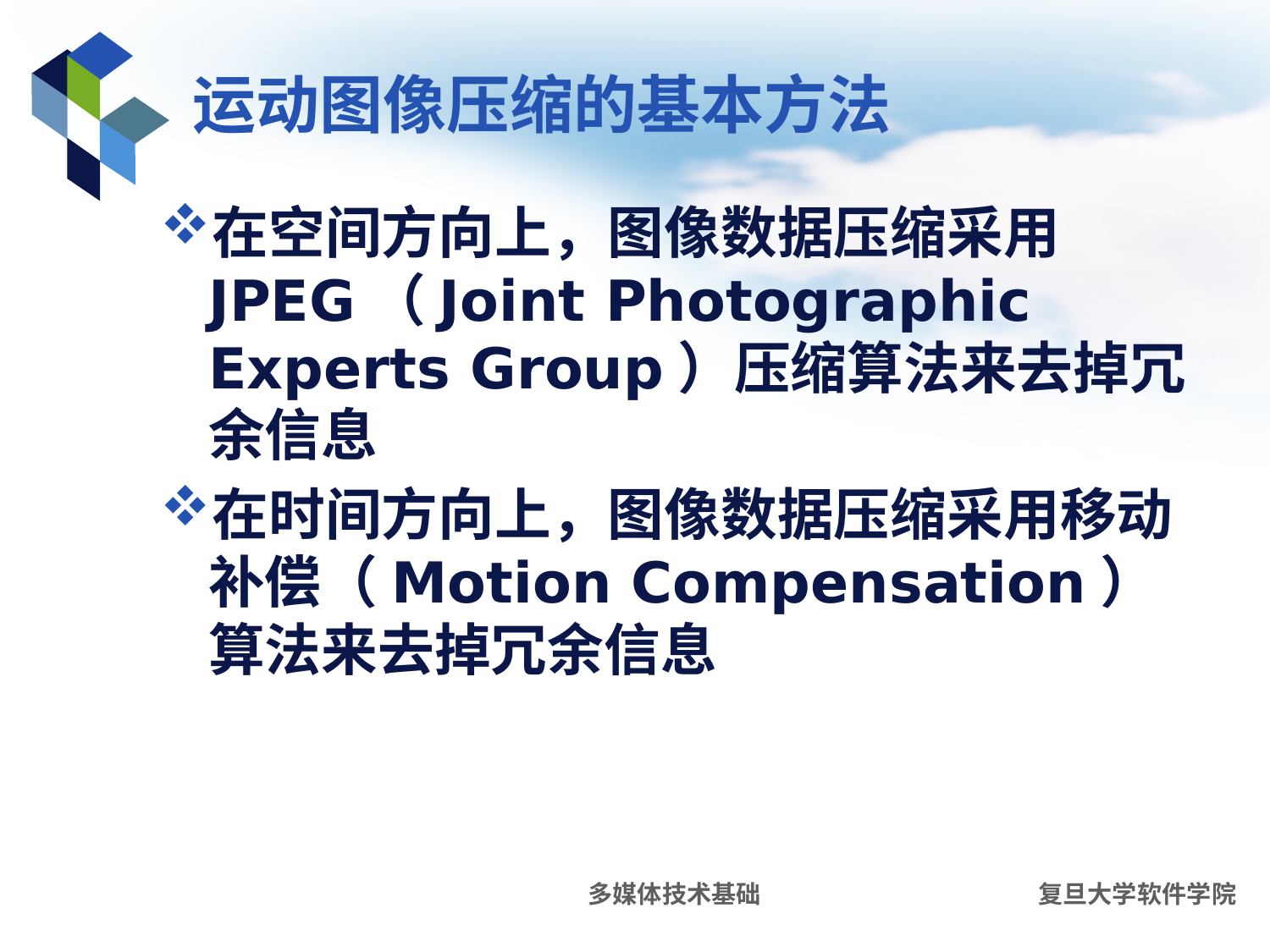

# 运动图像压缩的基本方法
在空间方向上，图像数据压缩采用JPEG（Joint Photographic Experts Group）压缩算法来去掉冗余信息
在时间方向上，图像数据压缩采用移动补偿（Motion Compensation）算法来去掉冗余信息
多媒体技术基础